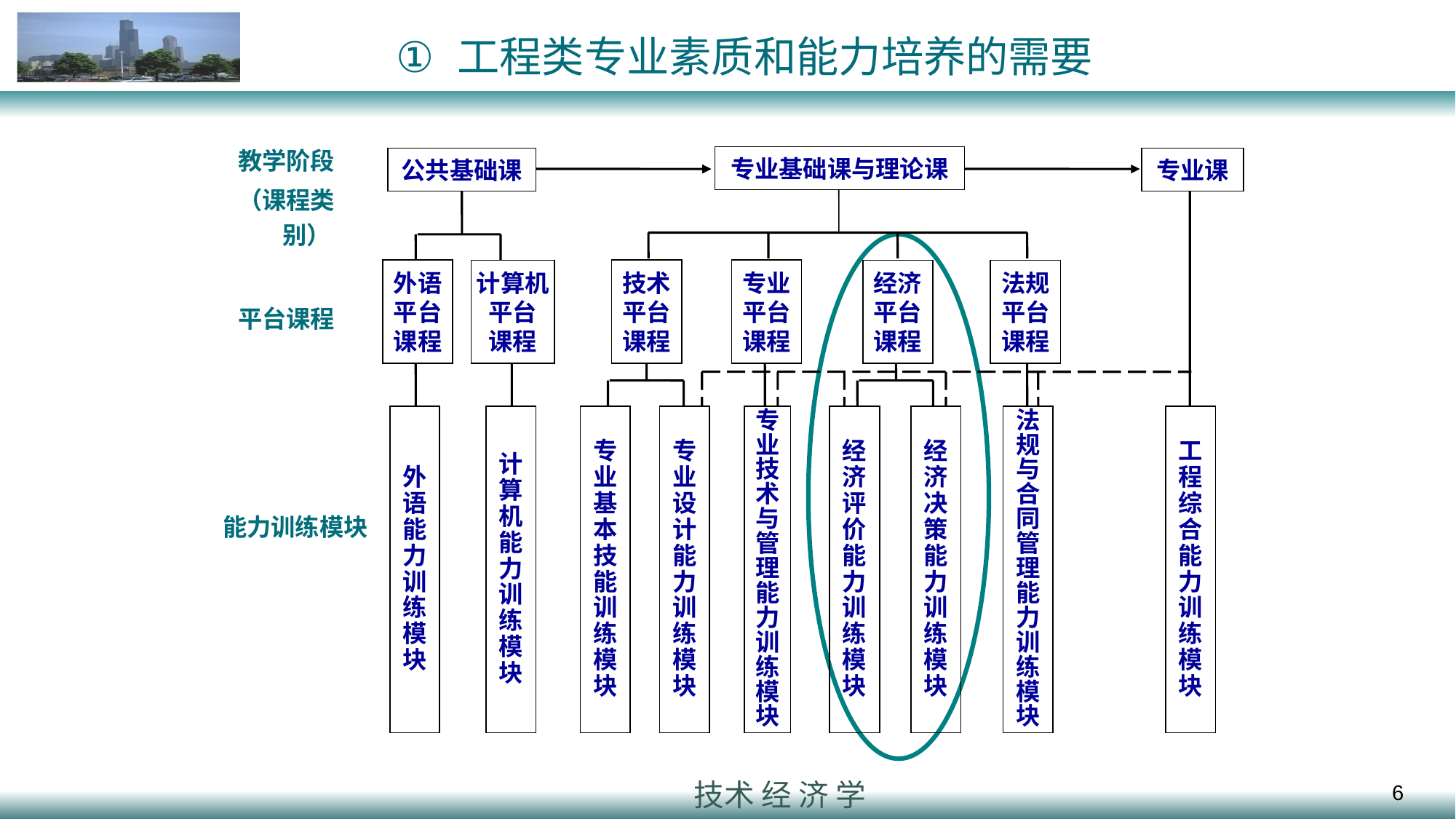

# 工程类专业素质和能力培养的需要
教学阶段
（课程类别）
专业基础课与理论课
公共基础课
专业课
外语
平台
课程
技术
平台
课程
专业
平台
课程
计算机
平台
课程
经济
平台
课程
法规
平台
课程
外
语
能
力
训
练
模
块
计
算
机
能
力
训
练
模
块
专
业
基
本
技
能
训
练
模
块
专
业
设
计
能
力
训
练
模
块
专
业
技
术
与
管
理
能
力
训
练
模
块
经
济
评
价
能
力
训
练
模
块
经
济
决
策
能
力
训
练
模
块
法
规
与
合
同
管
理
能
力
训
练
模
块
工
程
综
合
能
力
训
练
模
块

平台课程
能力训练模块